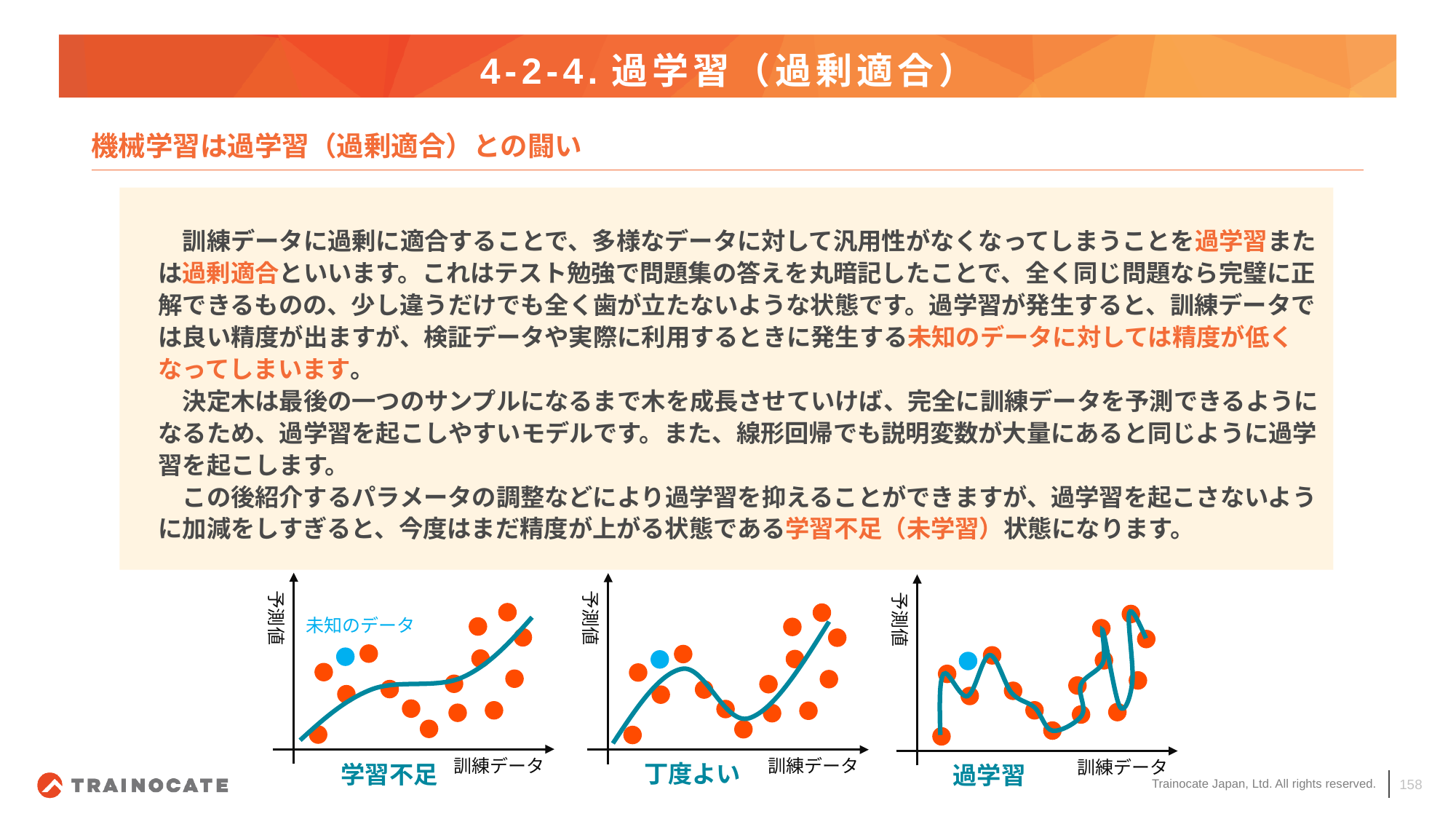

# 4-2-4.過学習（過剰適合）
機械学習は過学習（過剰適合）との闘い
　訓練データに過剰に適合することで、多様なデータに対して汎用性がなくなってしまうことを過学習または過剰適合といいます。これはテスト勉強で問題集の答えを丸暗記したことで、全く同じ問題なら完璧に正解できるものの、少し違うだけでも全く歯が立たないような状態です。過学習が発生すると、訓練データでは良い精度が出ますが、検証データや実際に利用するときに発生する未知のデータに対しては精度が低くなってしまいます。
　決定木は最後の一つのサンプルになるまで木を成長させていけば、完全に訓練データを予測できるようになるため、過学習を起こしやすいモデルです。また、線形回帰でも説明変数が大量にあると同じように過学習を起こします。
　この後紹介するパラメータの調整などにより過学習を抑えることができますが、過学習を起こさないように加減をしすぎると、今度はまだ精度が上がる状態である学習不足（未学習）状態になります。
予測値

予測値

予測値

未知のデータ

訓練データ
訓練データ
訓練データ
丁度よい
学習不足
過学習
158